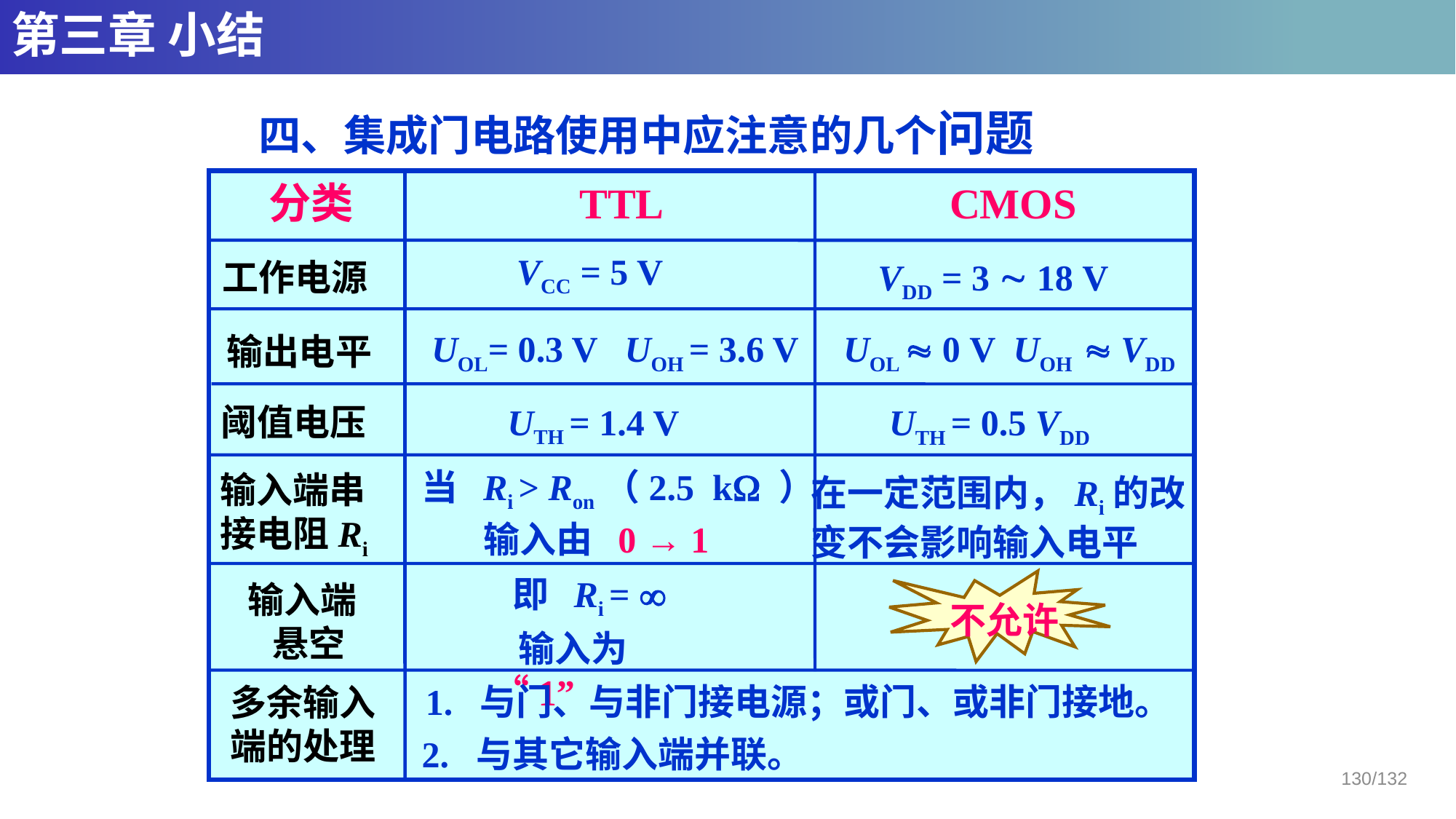

# 第三章 小结
四、集成门电路使用中应注意的几个问题

CMOS
分类
TTL
VCC = 5 V
VDD = 3 ∼ 18 V
工作电源
UOL= 0.3 V   UOH = 3.6 V
 UOL ≈ 0 V  UOH  ≈ VDD
输出电平
UTH = 1.4 V
UTH = 0.5 VDD
阈值电压
当  Ri > Ron（2.5  kΩ ）
输入端串
接电阻Ri
在一定范围内，Ri的改
变不会影响输入电平
输入由  0 → 1
即  Ri = ∞

 不允许
输入端
  悬空
  输入为  “1”
1.  与门、与非门接电源；或门、或非门接地。
多余输入
端的处理
2.  与其它输入端并联。
130/132